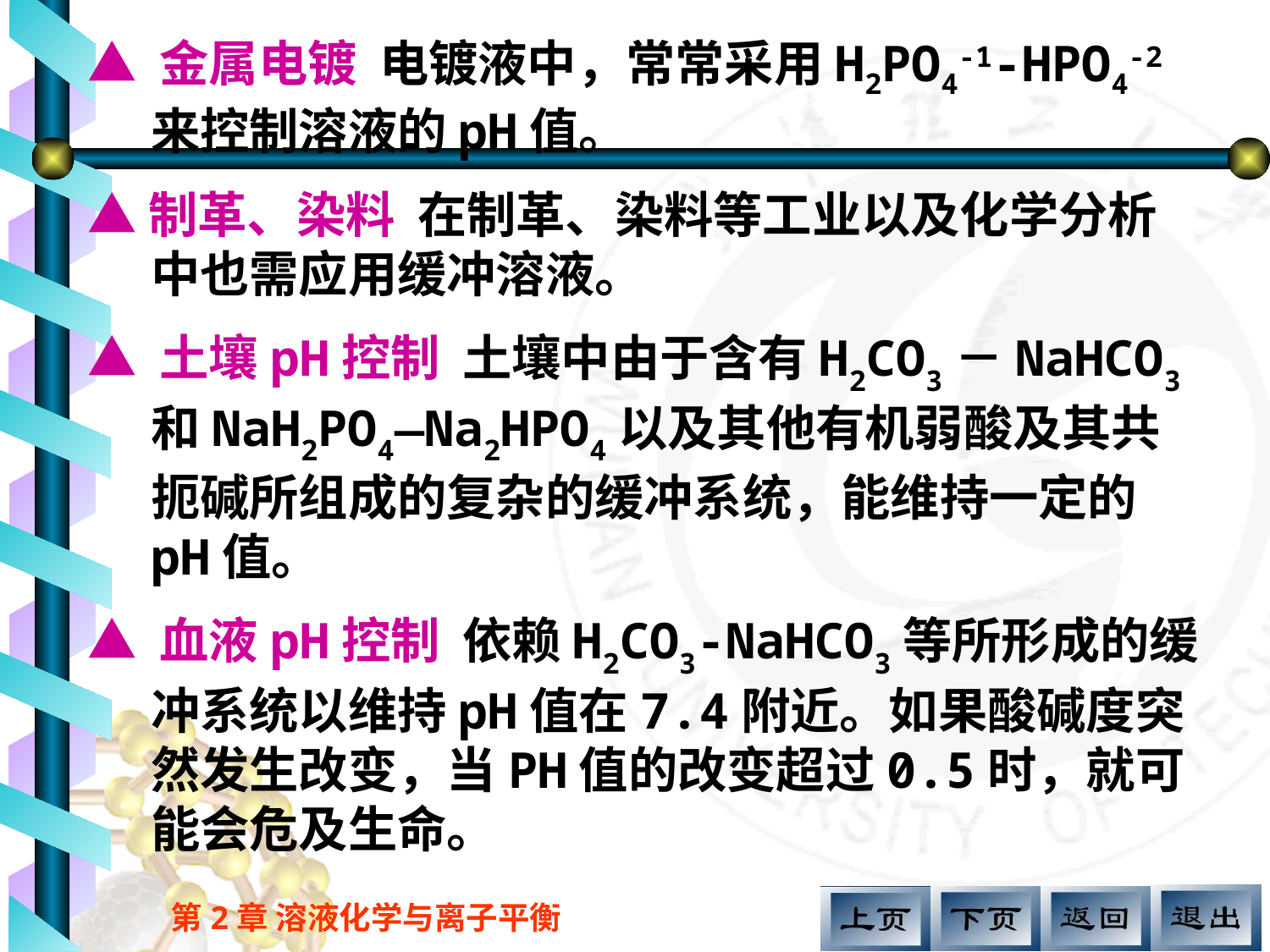

▲ 金属电镀  电镀液中，常常采用H2PO4-1-HPO4-2来控制溶液的pH值。
▲制革、染料  在制革、染料等工业以及化学分析中也需应用缓冲溶液。
▲ 土壤pH控制  土壤中由于含有H2CO3－NaHCO3和NaH2PO4—Na2HPO4以及其他有机弱酸及其共扼碱所组成的复杂的缓冲系统，能维持一定的pH值。
▲ 血液pH控制  依赖H2CO3-NaHCO3等所形成的缓冲系统以维持pH值在7.4附近。如果酸碱度突然发生改变，当PH值的改变超过0.5时，就可能会危及生命。